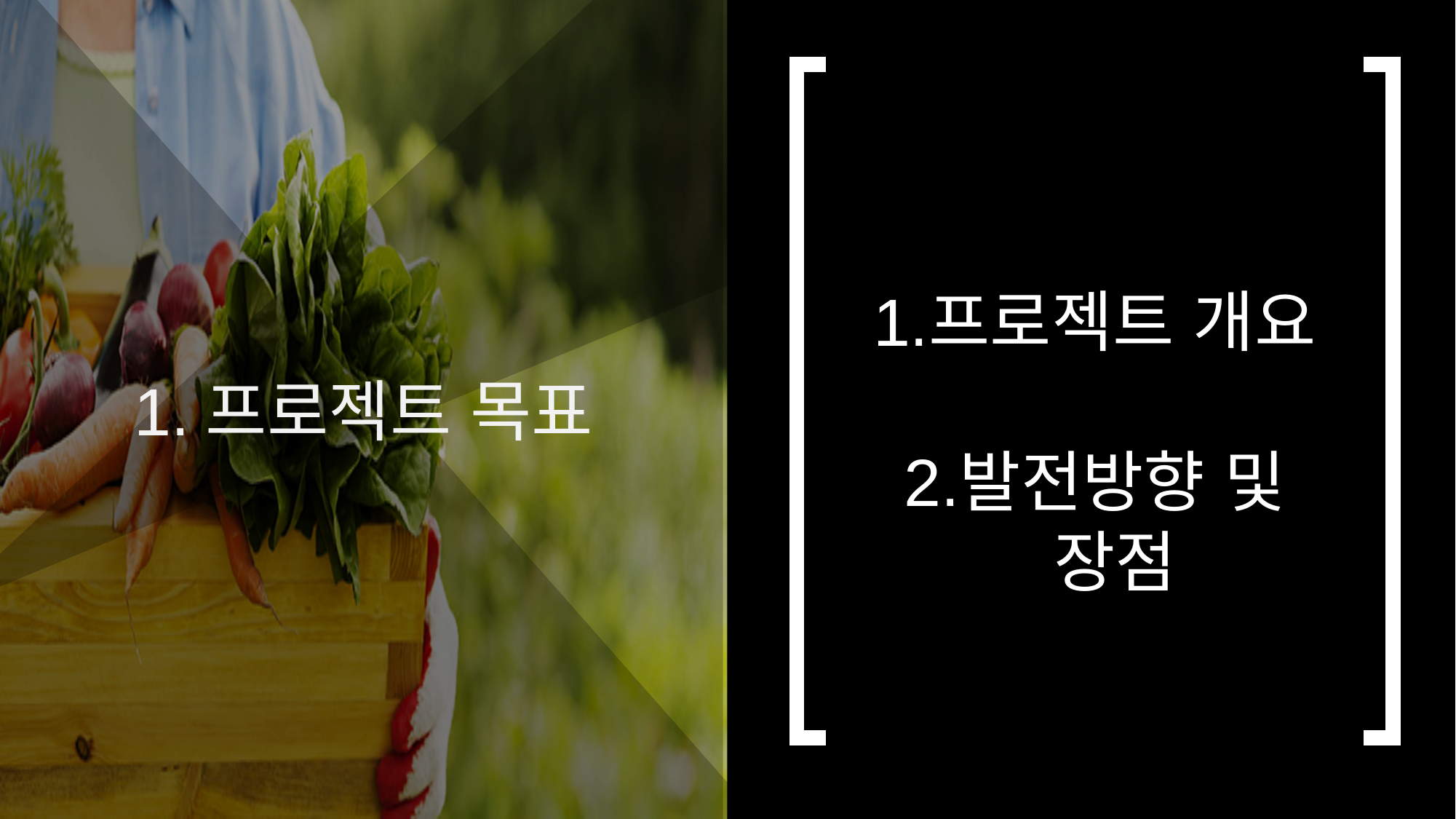

프로젝트 개요

발전방향 및 장점
1.프로젝트 목표